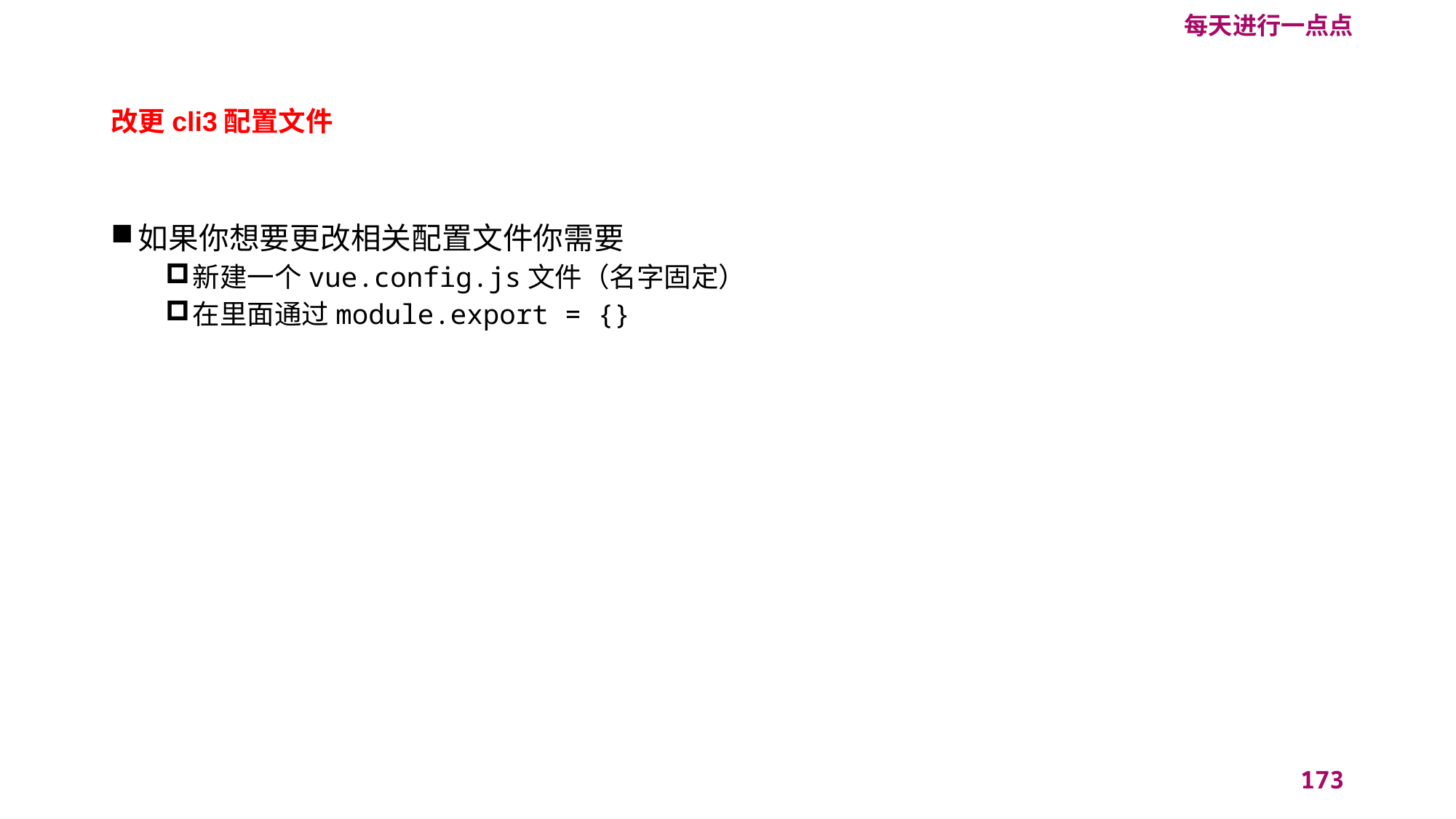

每天进行一点点
# 改更cli3配置文件
如果你想要更改相关配置文件你需要
新建一个vue.config.js文件（名字固定）
在里面通过module.export = {}
173